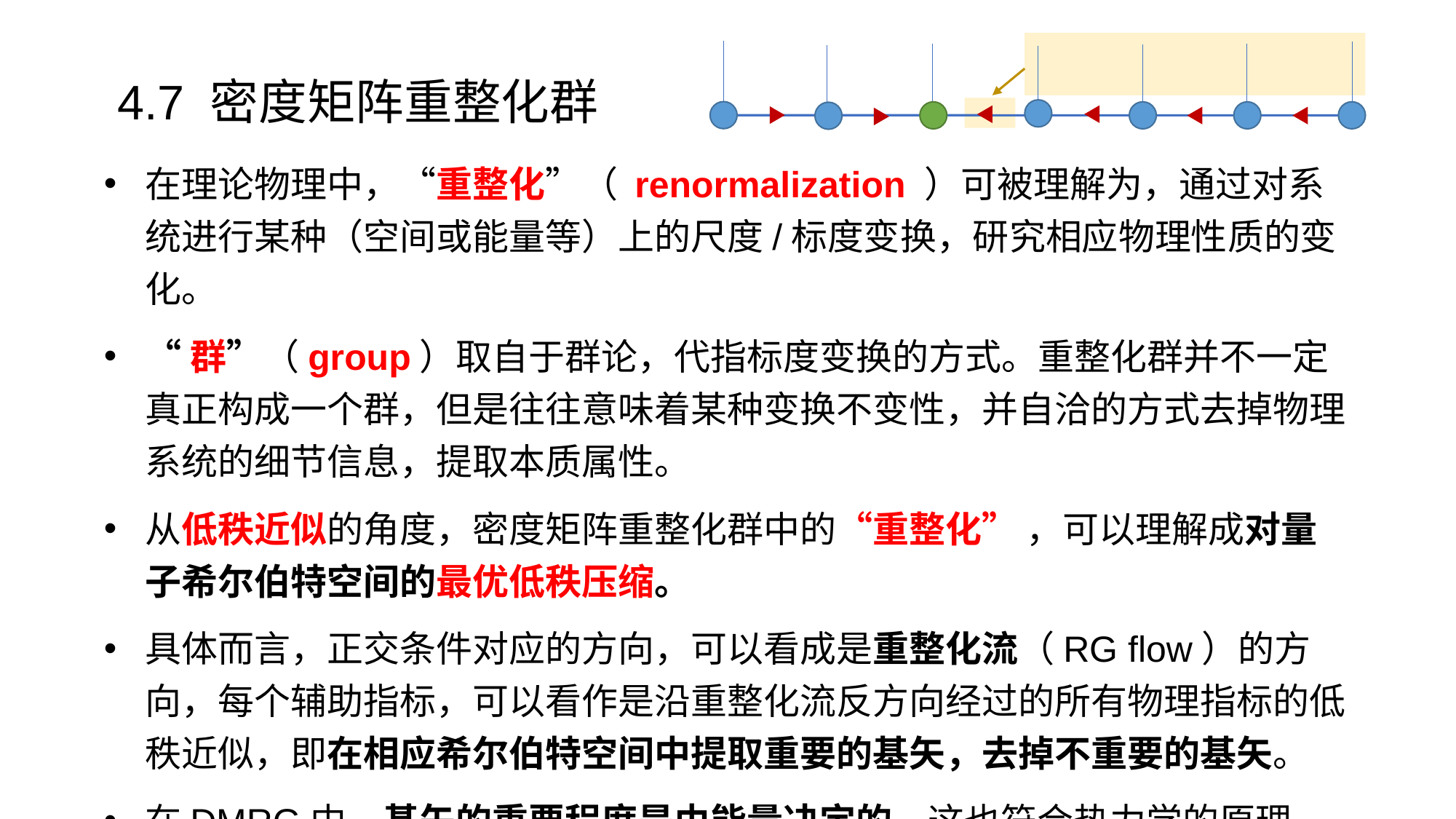

4.7 密度矩阵重整化群

在理论物理中，“重整化”（ renormalization ）可被理解为，通过对系统进行某种（空间或能量等）上的尺度/标度变换，研究相应物理性质的变化。
“群”（group）取自于群论，代指标度变换的方式。重整化群并不一定真正构成一个群，但是往往意味着某种变换不变性，并自洽的方式去掉物理系统的细节信息，提取本质属性。
从低秩近似的角度，密度矩阵重整化群中的“重整化” ，可以理解成对量子希尔伯特空间的最优低秩压缩。
具体而言，正交条件对应的方向，可以看成是重整化流（RG flow）的方向，每个辅助指标，可以看作是沿重整化流反方向经过的所有物理指标的低秩近似，即在相应希尔伯特空间中提取重要的基矢，去掉不重要的基矢。
在DMRG中，基矢的重要程度是由能量决定的，这也符合热力学的原理。